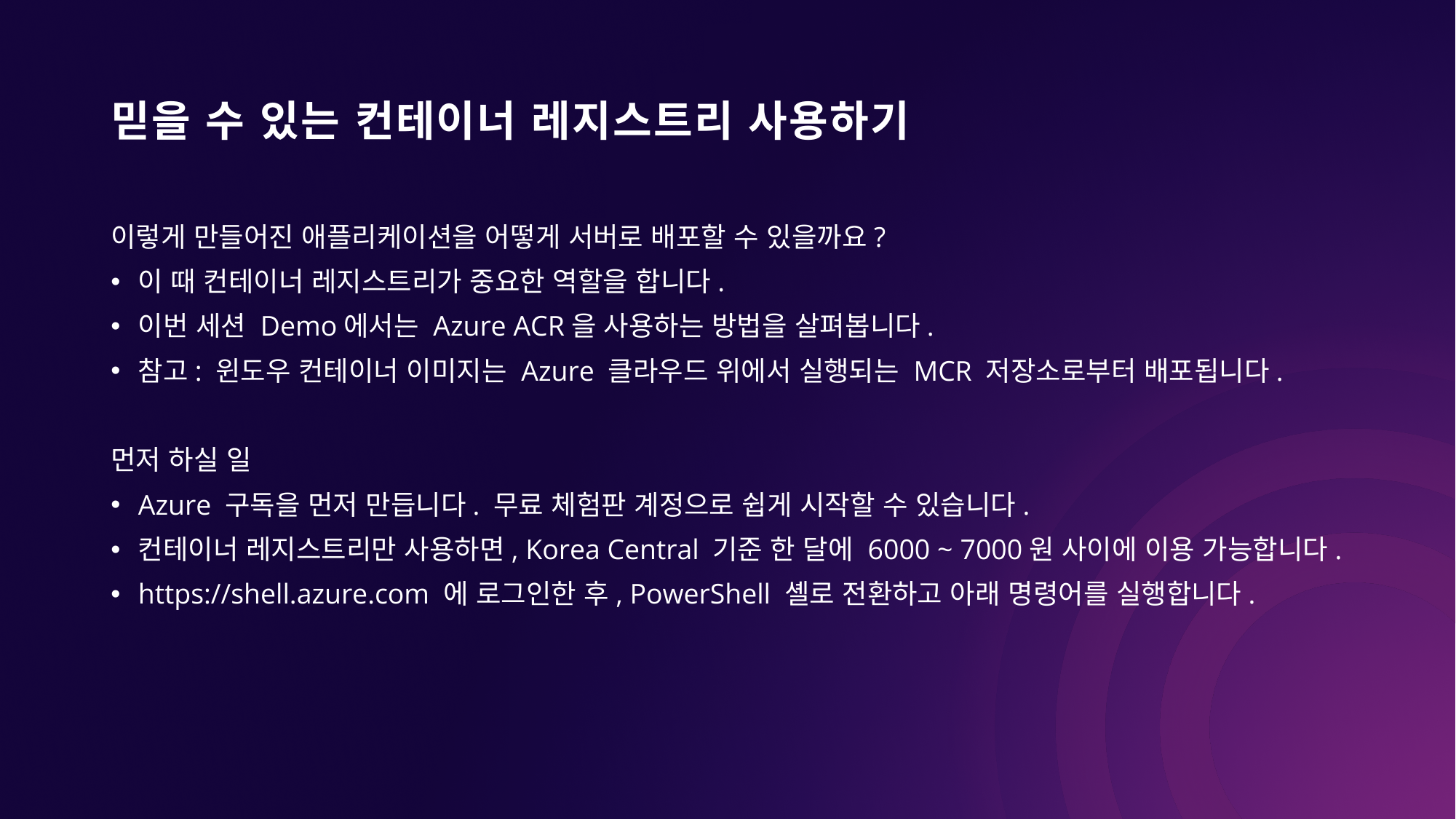

# 믿을 수 있는 컨테이너 레지스트리 사용하기
이렇게 만들어진 애플리케이션을 어떻게 서버로 배포할 수 있을까요?
이 때 컨테이너 레지스트리가 중요한 역할을 합니다.
이번 세션 Demo에서는 Azure ACR을 사용하는 방법을 살펴봅니다.
참고: 윈도우 컨테이너 이미지는 Azure 클라우드 위에서 실행되는 MCR 저장소로부터 배포됩니다.

먼저 하실 일
Azure 구독을 먼저 만듭니다. 무료 체험판 계정으로 쉽게 시작할 수 있습니다.
컨테이너 레지스트리만 사용하면, Korea Central 기준 한 달에 6000 ~ 7000원 사이에 이용 가능합니다.
https://shell.azure.com 에 로그인한 후, PowerShell 셸로 전환하고 아래 명령어를 실행합니다.